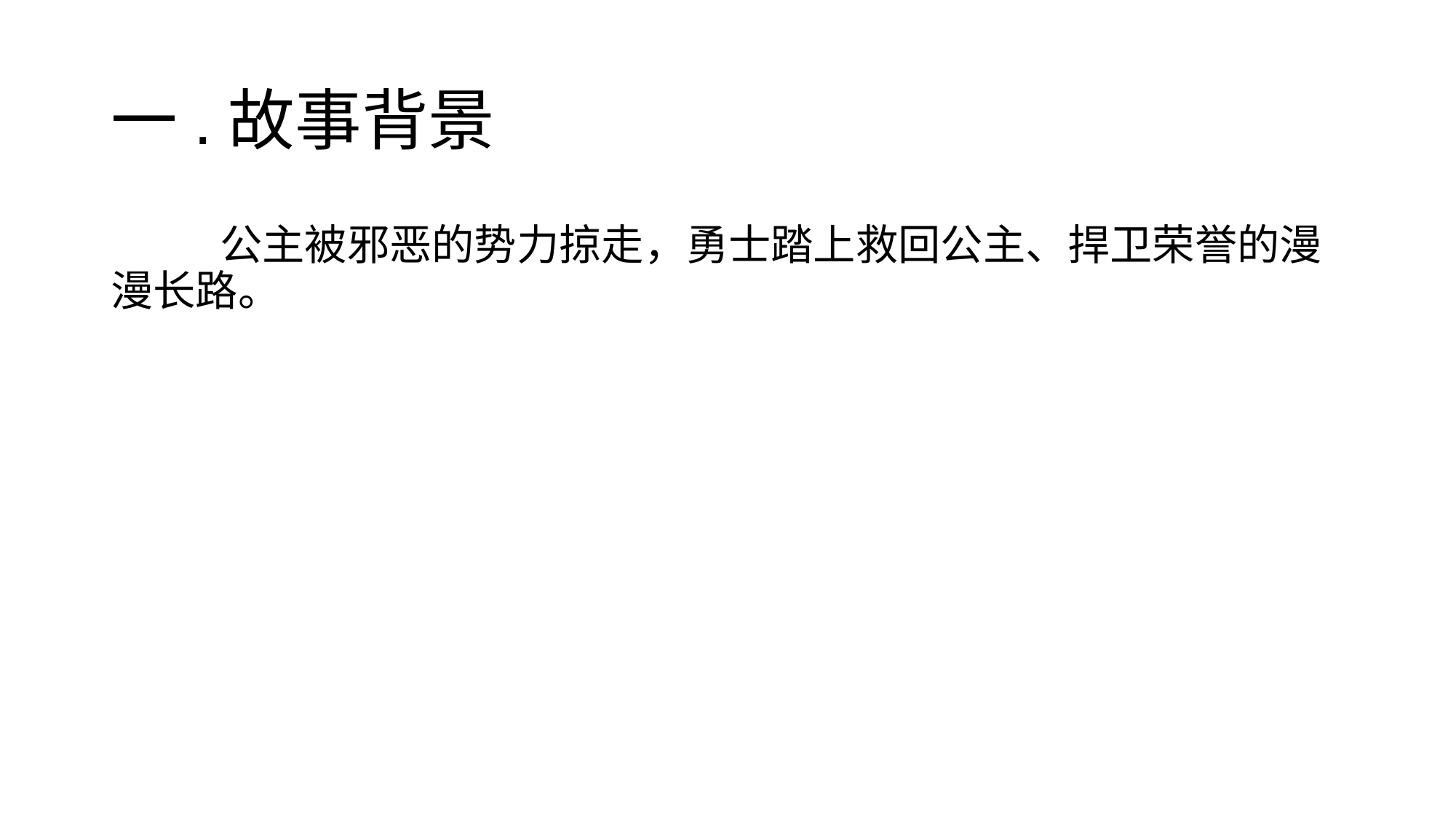

# 一.故事背景
	公主被邪恶的势力掠走，勇士踏上救回公主、捍卫荣誉的漫漫长路。